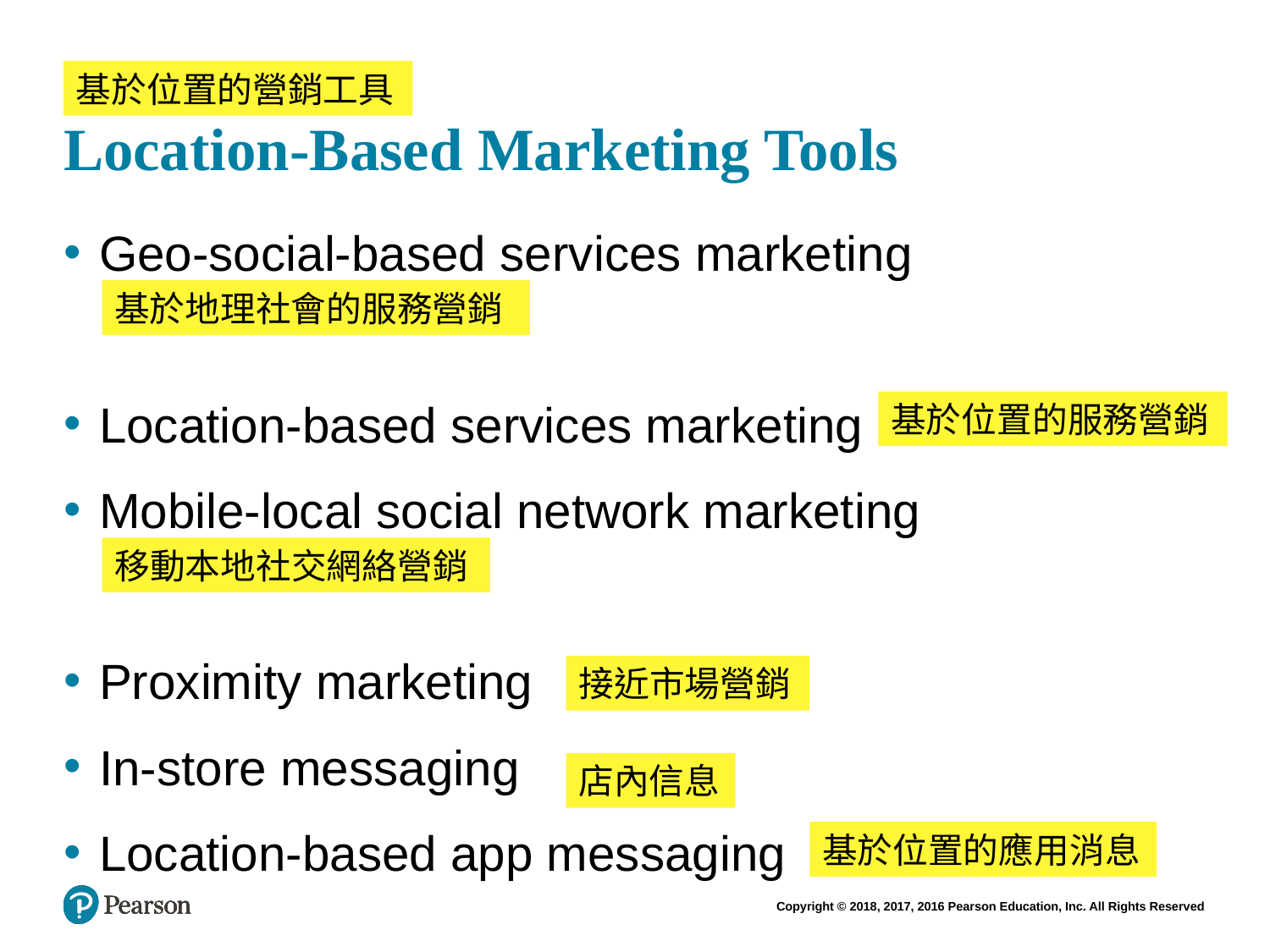

# Location-Based Marketing Tools
基於位置的營銷工具
Geo-social-based services marketing

Location-based services marketing
Mobile-local social network marketing

Proximity marketing
In-store messaging
Location-based app messaging
基於地理社會的服務營銷
基於位置的服務營銷
移動本地社交網絡營銷
接近市場營銷
店內信息
基於位置的應用消息